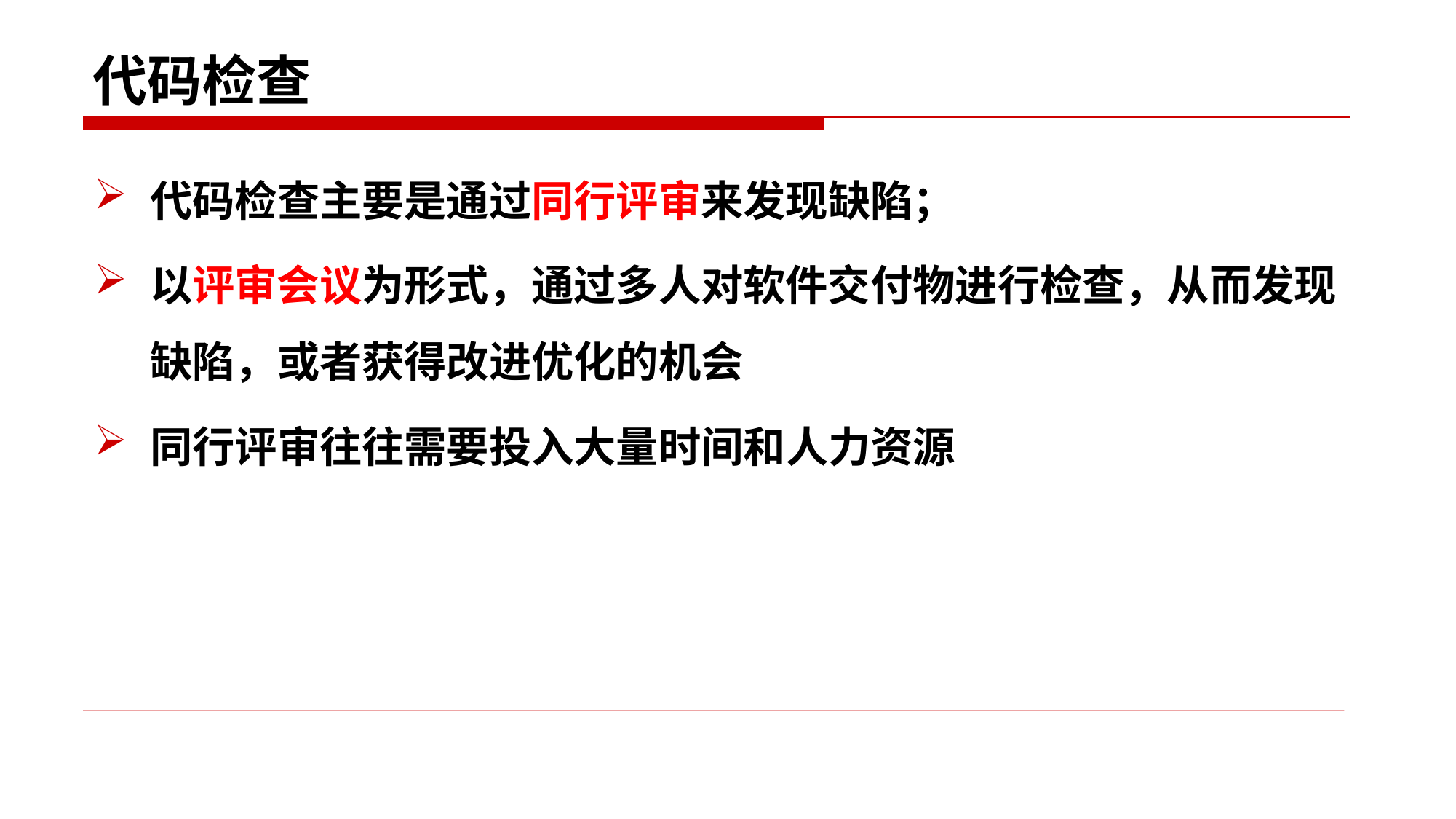

# 代码检查
代码检查主要是通过同行评审来发现缺陷；
以评审会议为形式，通过多人对软件交付物进行检查，从而发现缺陷，或者获得改进优化的机会
同行评审往往需要投入大量时间和人力资源